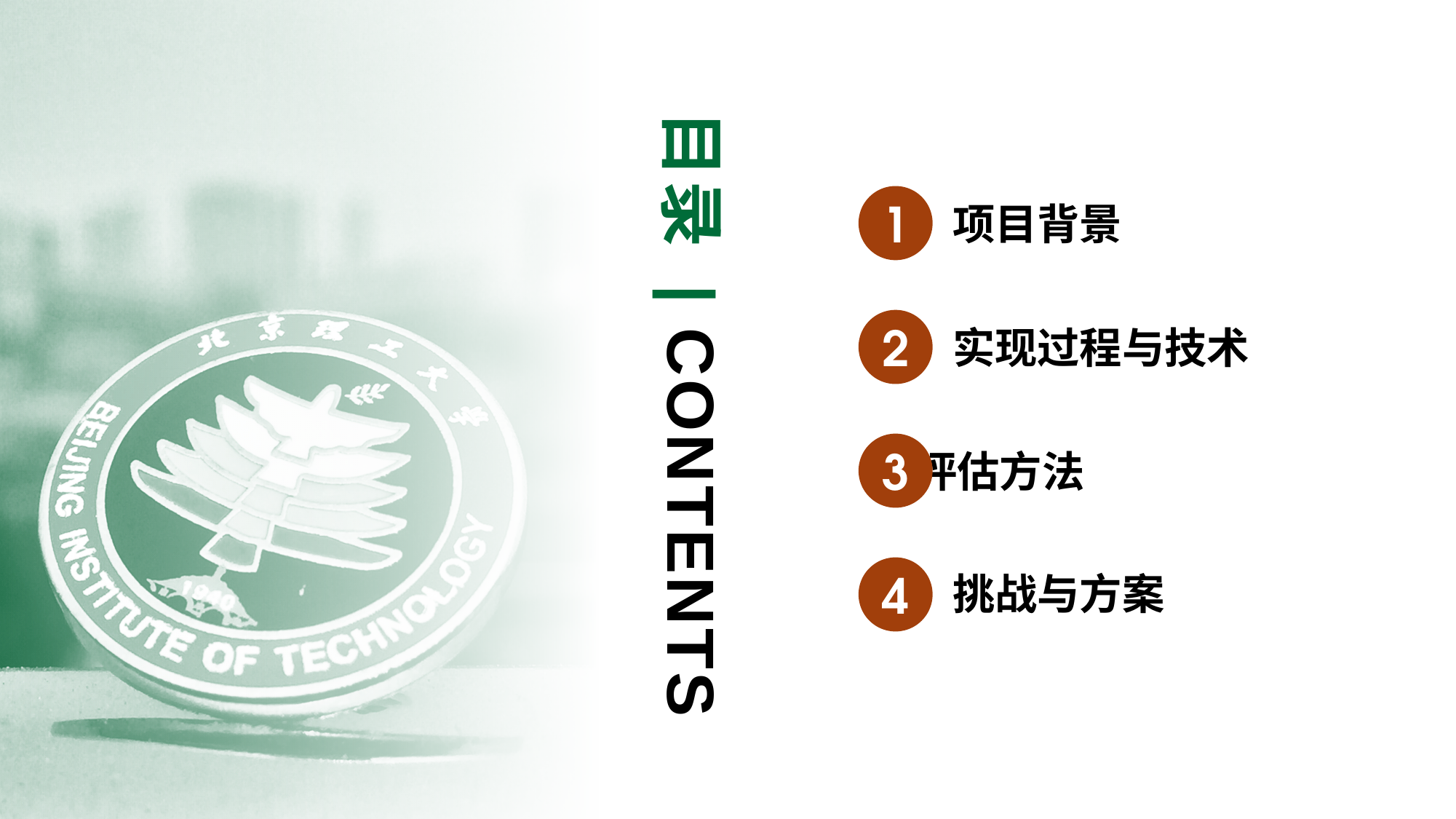

目录 | CONTENTS
1
项目背景
2
实现过程与技术
3
评估方法
4
挑战与方案